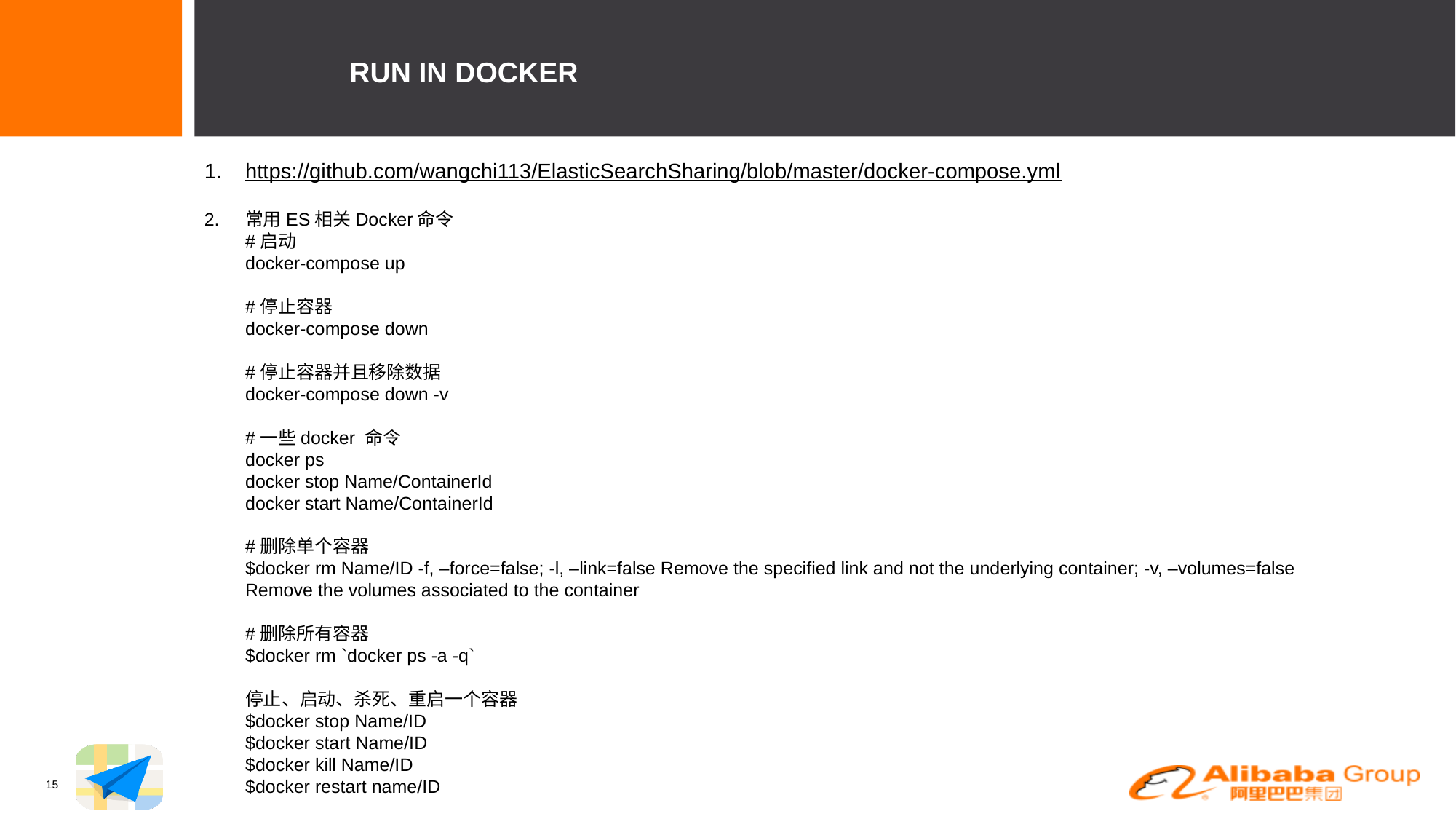

Run IN Docker
https://github.com/wangchi113/ElasticSearchSharing/blob/master/docker-compose.yml
常用ES相关Docker命令
#启动
docker-compose up
#停止容器
docker-compose down
#停止容器并且移除数据
docker-compose down -v
#一些docker 命令
docker ps
docker stop Name/ContainerId
docker start Name/ContainerId
#删除单个容器
$docker rm Name/ID -f, –force=false; -l, –link=false Remove the specified link and not the underlying container; -v, –volumes=false Remove the volumes associated to the container
#删除所有容器
$docker rm `docker ps -a -q`
停止、启动、杀死、重启一个容器
$docker stop Name/ID
$docker start Name/ID
$docker kill Name/ID
$docker restart name/ID

15